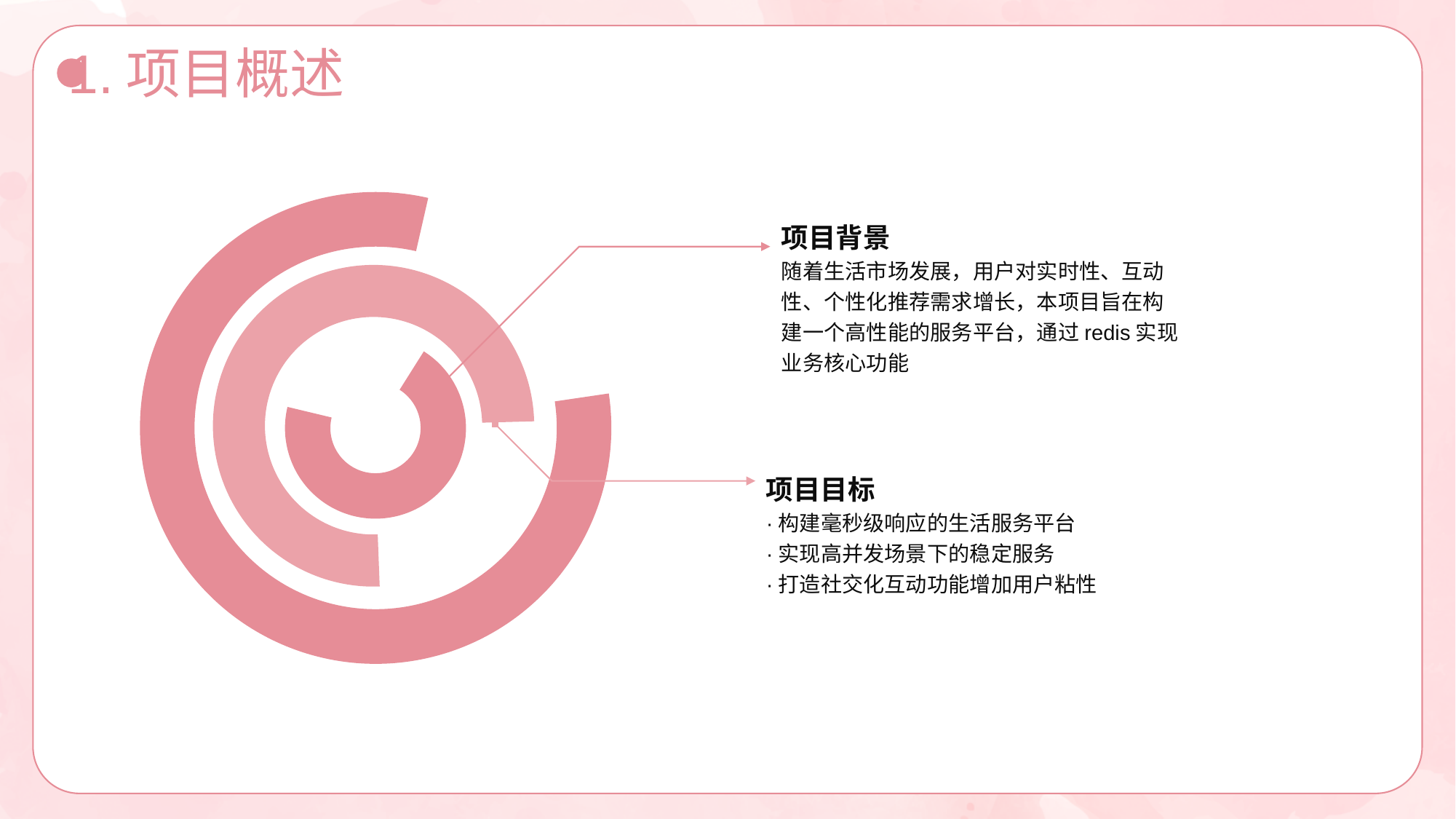

1.项目概述

项目背景
随着生活市场发展，用户对实时性、互动性、个性化推荐需求增长，本项目旨在构建一个高性能的服务平台，通过redis实现业务核心功能

项目目标
·构建毫秒级响应的生活服务平台
·实现高并发场景下的稳定服务
·打造社交化互动功能增加用户粘性